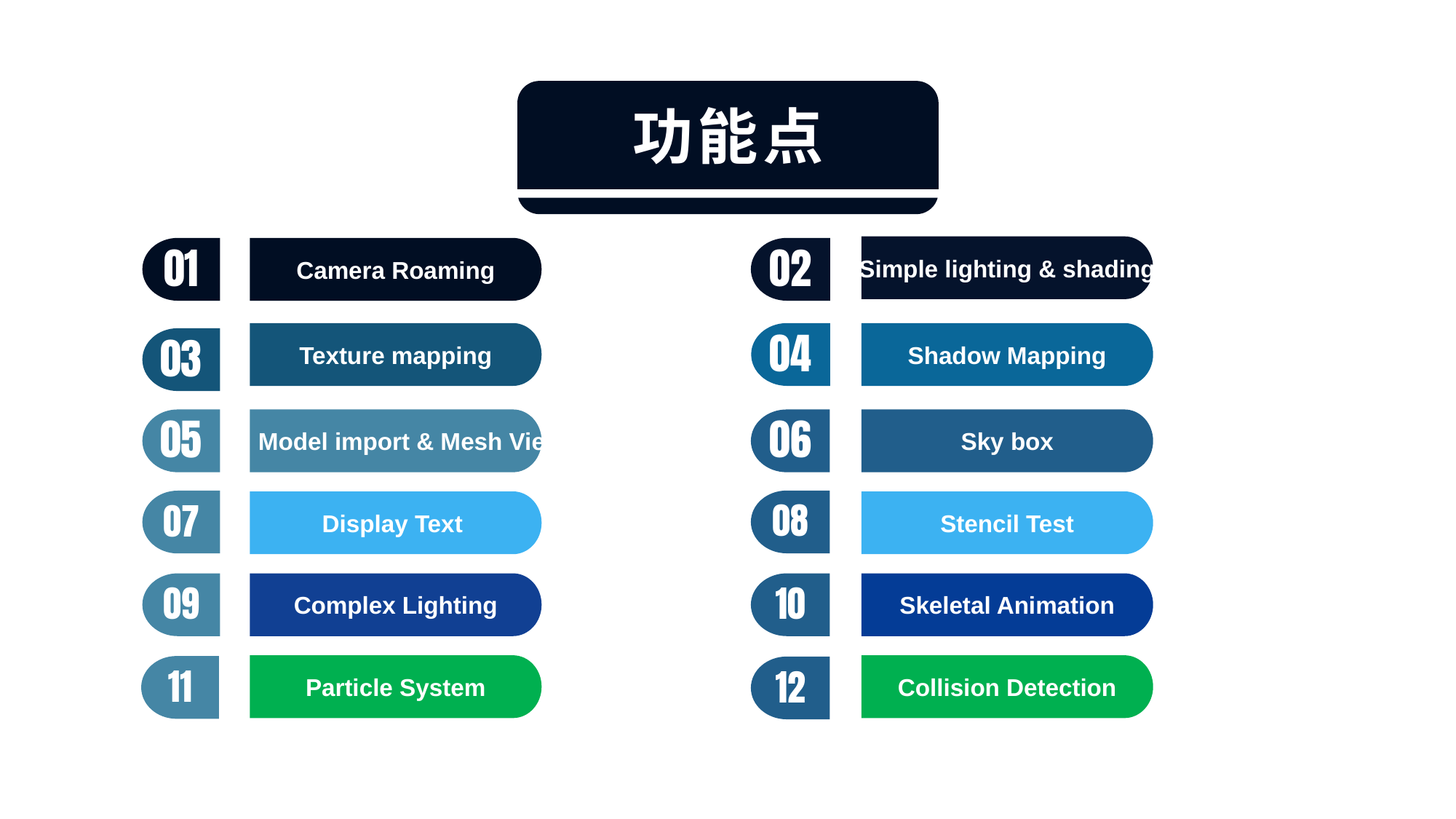

功能点

Simple lighting & shading
01
Camera Roaming
02
Texture mapping
04
Shadow Mapping
03
05
          Model import & Mesh Viewing
06
Sky box
08
07
Display Text
Stencil Test
Skeletal Animation
10
09
Complex Lighting
Collision Detection
Particle System
11
12